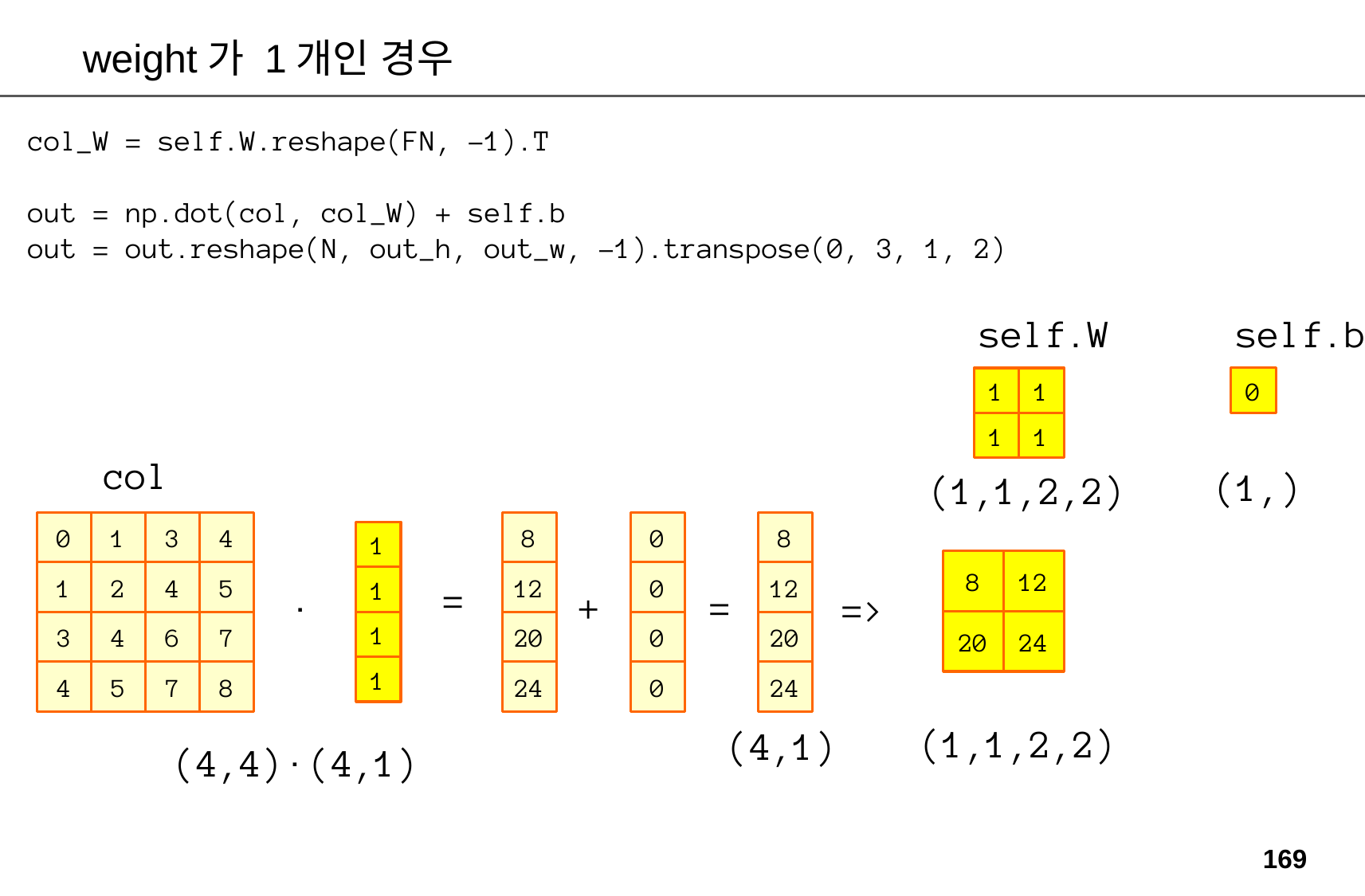

weight가 1개인 경우
col_W = self.W.reshape(FN, -1).T

out = np.dot(col, col_W) + self.b
out = out.reshape(N, out_h, out_w, -1).transpose(0, 3, 1, 2)
self.b
self.W
0
1
1
1
1
col
(1,)
(1,1,2,2)
0
1
3
4
8
0
8
1
8
12
20
24
1
2
4
5
12
0
12
.
=
1
=
+
=>
3
4
6
7
1
20
0
20
1
4
5
7
8
24
0
24
(1,1,2,2)
(4,1)
.
(4,4)
(4,1)